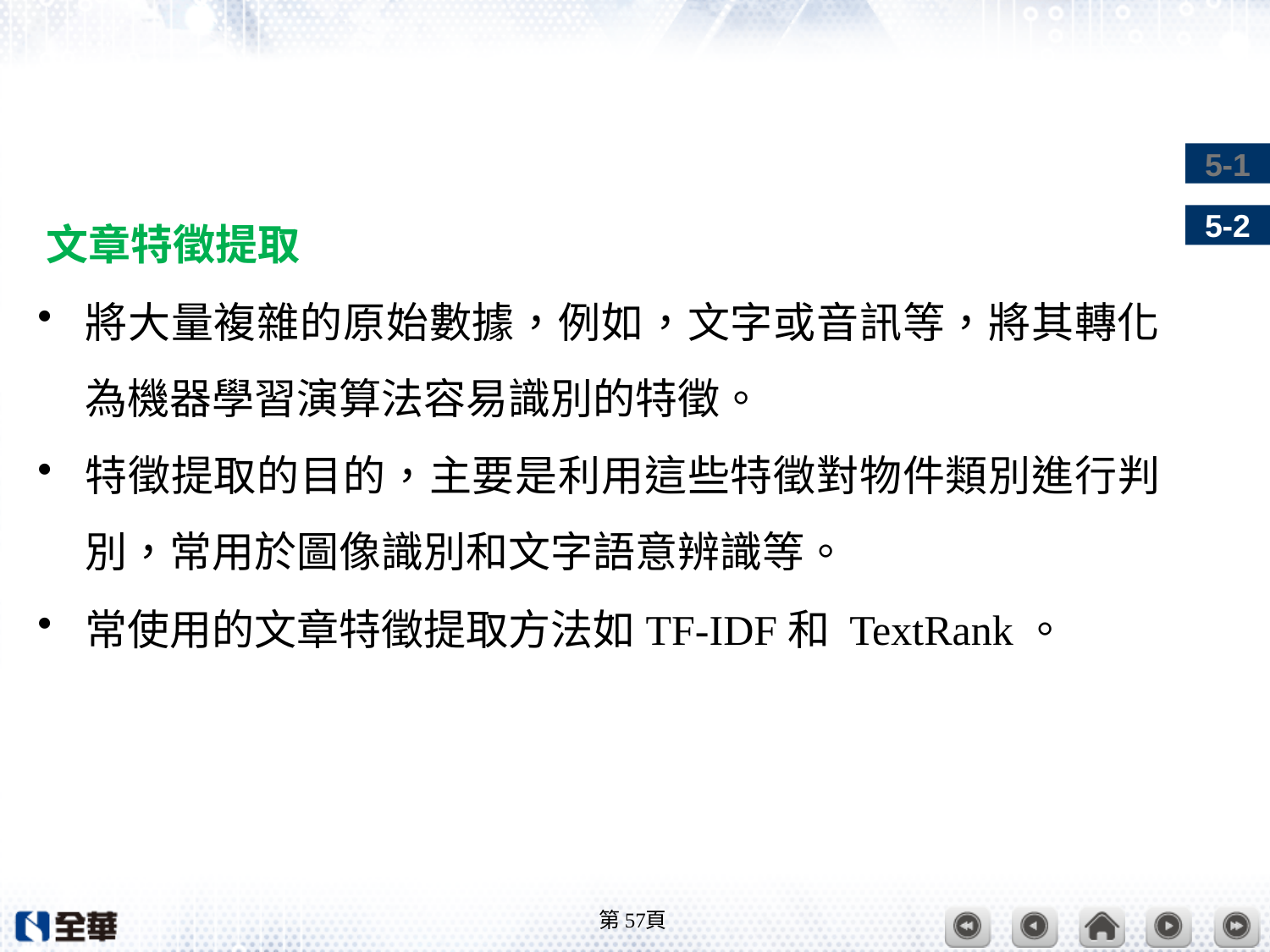

#
文章特徵提取
將大量複雜的原始數據，例如，文字或音訊等，將其轉化為機器學習演算法容易識別的特徵。
特徵提取的目的，主要是利用這些特徵對物件類別進行判 別，常用於圖像識別和文字語意辨識等。
常使用的文章特徵提取方法如TF-IDF和 TextRank。